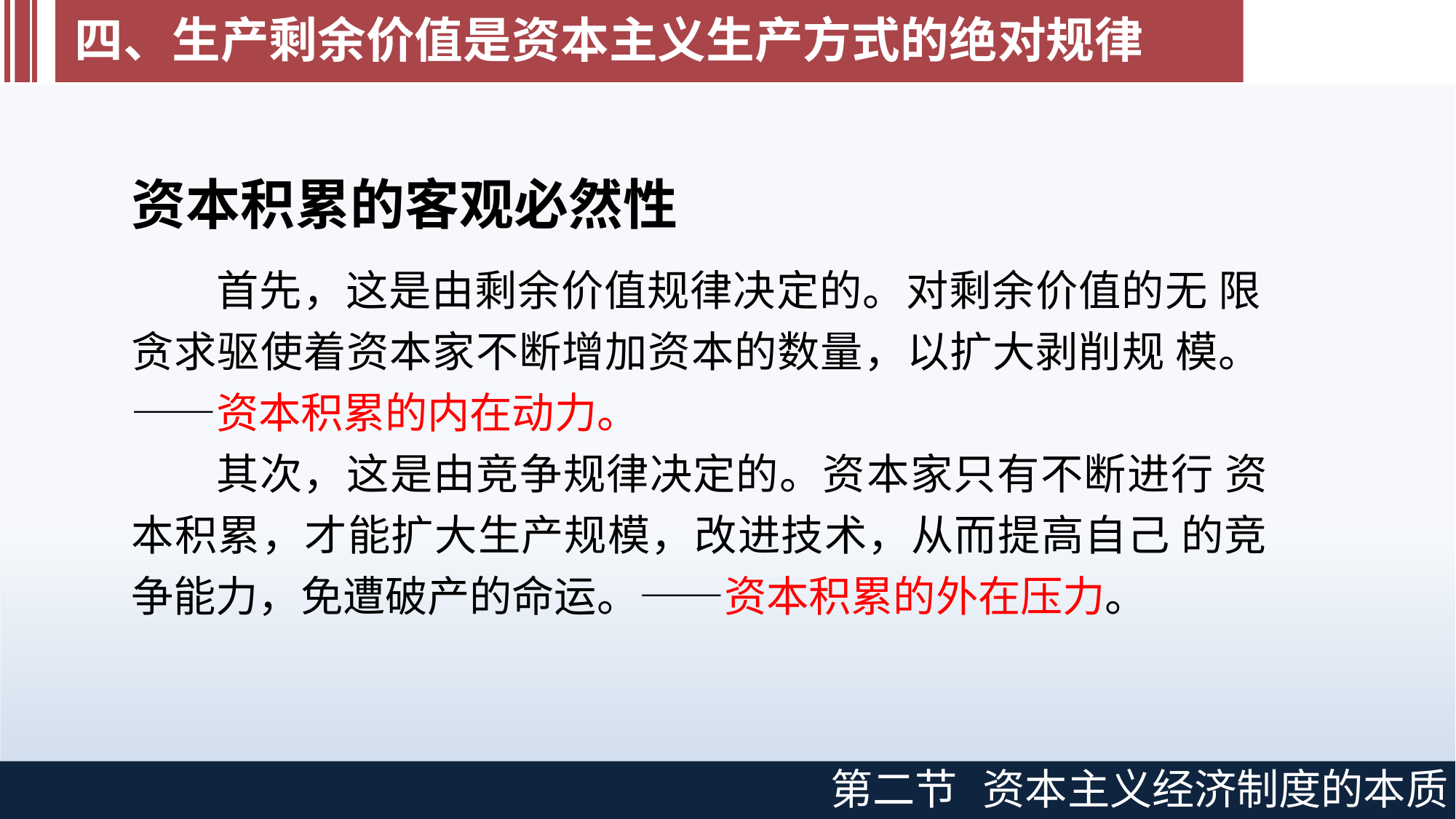

# 四、生产剩余价值是资本主义生产方式的绝对规律

资本积累的客观必然性
首先，这是由剩余价值规律决定的。对剩余价值的无 限贪求驱使着资本家不断增加资本的数量，以扩大剥削规 模。——资本积累的内在动力。
其次，这是由竞争规律决定的。资本家只有不断进行 资本积累，才能扩大生产规模，改进技术，从而提高自己 的竞争能力，免遭破产的命运。——资本积累的外在压力。
第二节
资本主义经济制度的本质